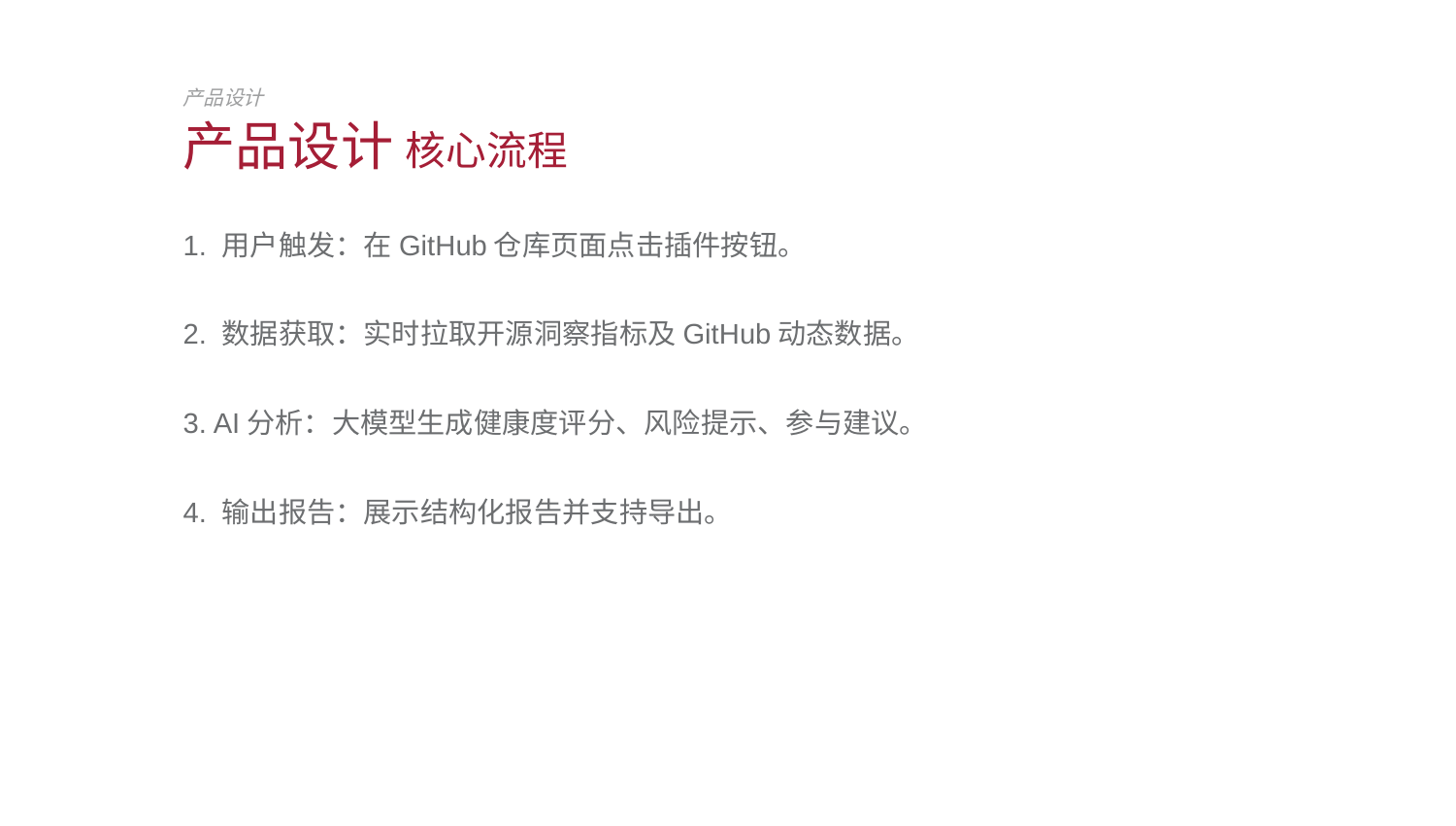

产品设计
产品设计 核心流程
1. 用户触发：在GitHub仓库页面点击插件按钮。

2. 数据获取：实时拉取开源洞察指标及GitHub动态数据。

3. AI分析：大模型生成健康度评分、风险提示、参与建议。

4. 输出报告：展示结构化报告并支持导出。